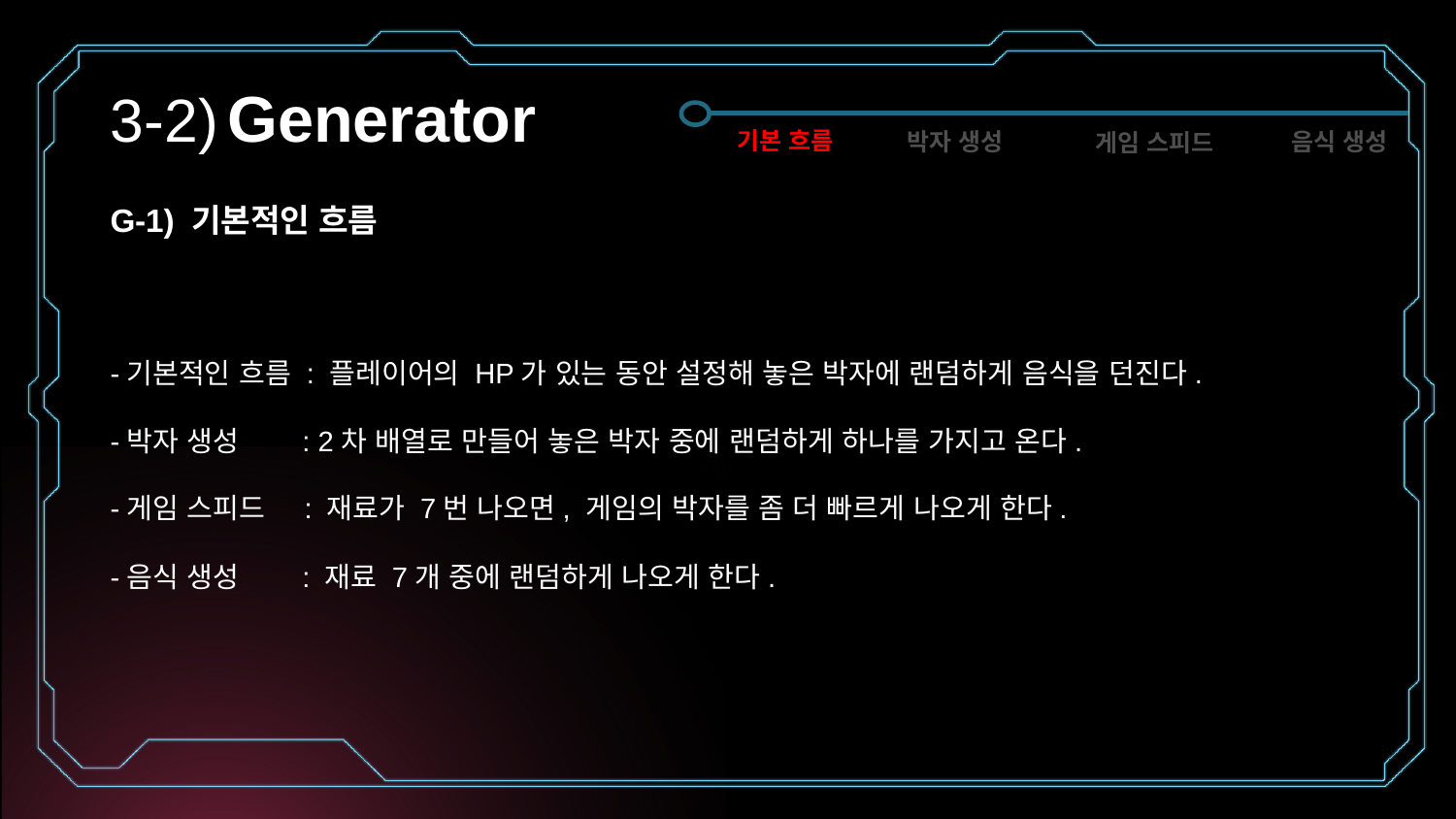

# 3-2) Generator

기본 흐름
박자 생성
음식 생성
게임 스피드
G-1) 기본적인 흐름

-기본적인 흐름 : 플레이어의 HP가 있는 동안 설정해 놓은 박자에 랜덤하게 음식을 던진다.

-박자 생성       : 2차 배열로 만들어 놓은 박자 중에 랜덤하게 하나를 가지고 온다.

-게임 스피드    : 재료가 7번 나오면, 게임의 박자를 좀 더 빠르게 나오게 한다.

-음식 생성       : 재료 7개 중에 랜덤하게 나오게 한다.